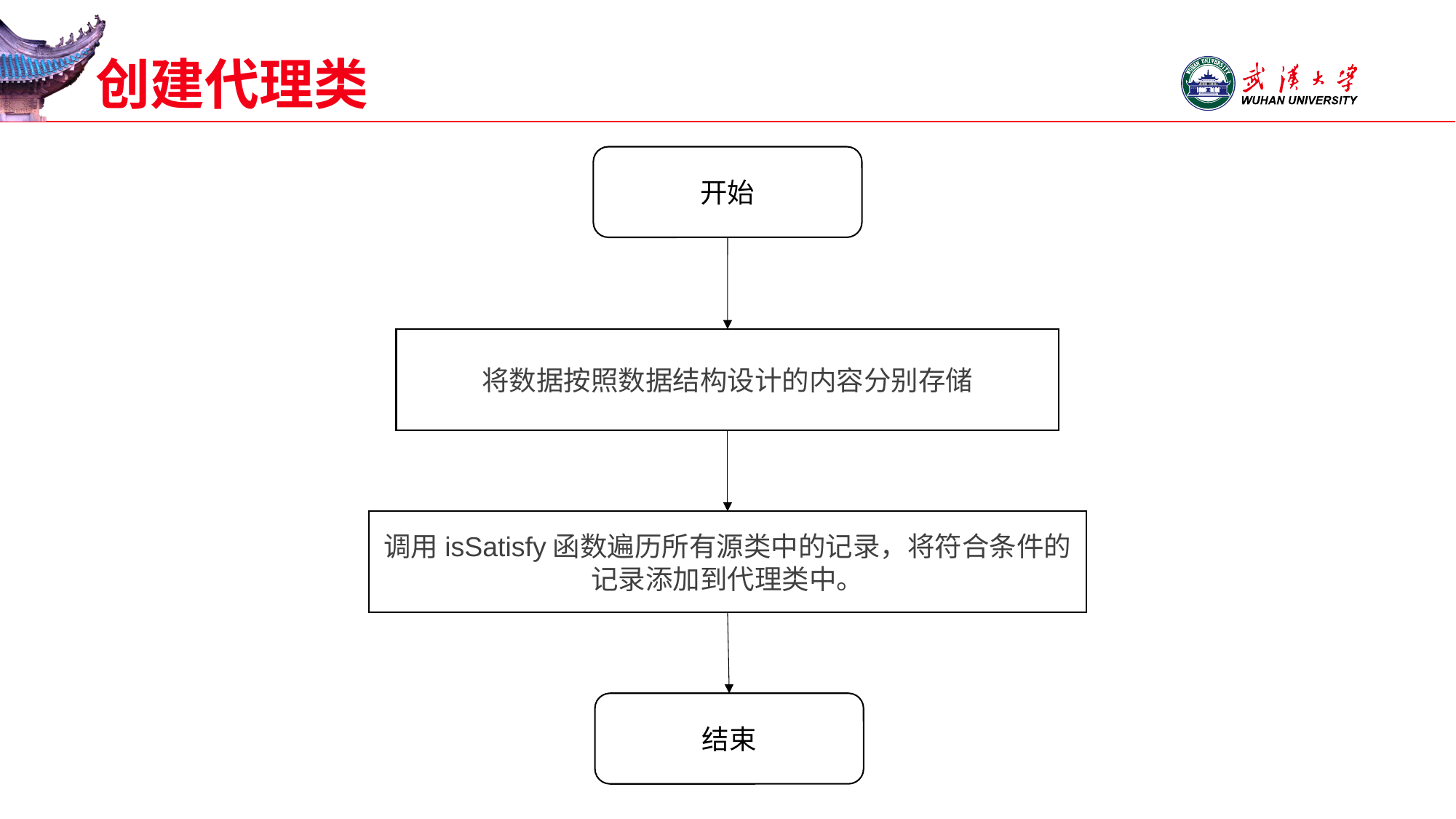

# 创建代理类
开始
将数据按照数据结构设计的内容分别存储
调用isSatisfy函数遍历所有源类中的记录，将符合条件的记录添加到代理类中。
结束